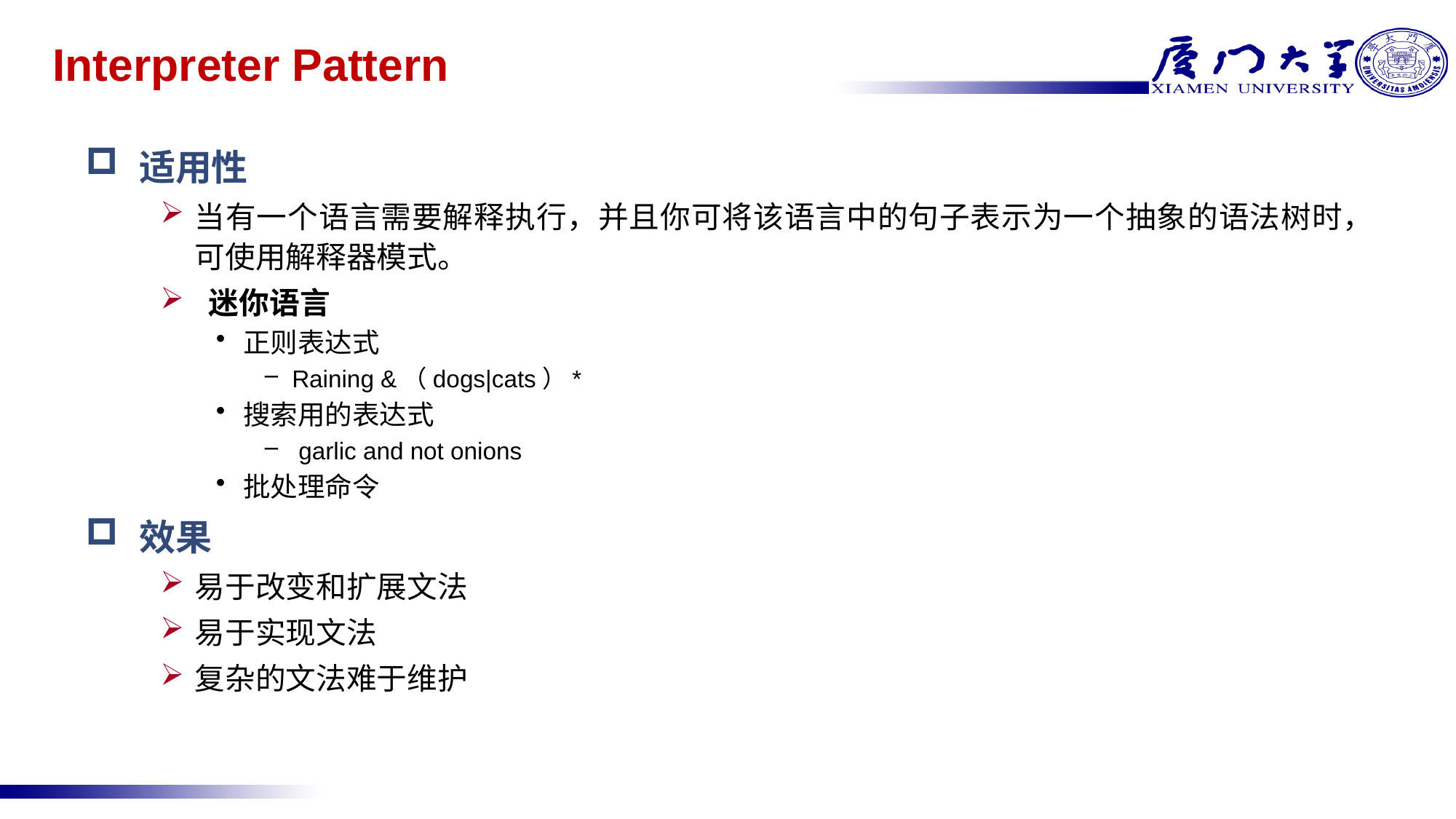

# Interpreter Pattern
适用性
当有一个语言需要解释执行，并且你可将该语言中的句子表示为一个抽象的语法树时，可使用解释器模式。
 迷你语言
正则表达式
Raining &（dogs|cats）*
搜索用的表达式
 garlic and not onions
批处理命令
效果
易于改变和扩展文法
易于实现文法
复杂的文法难于维护